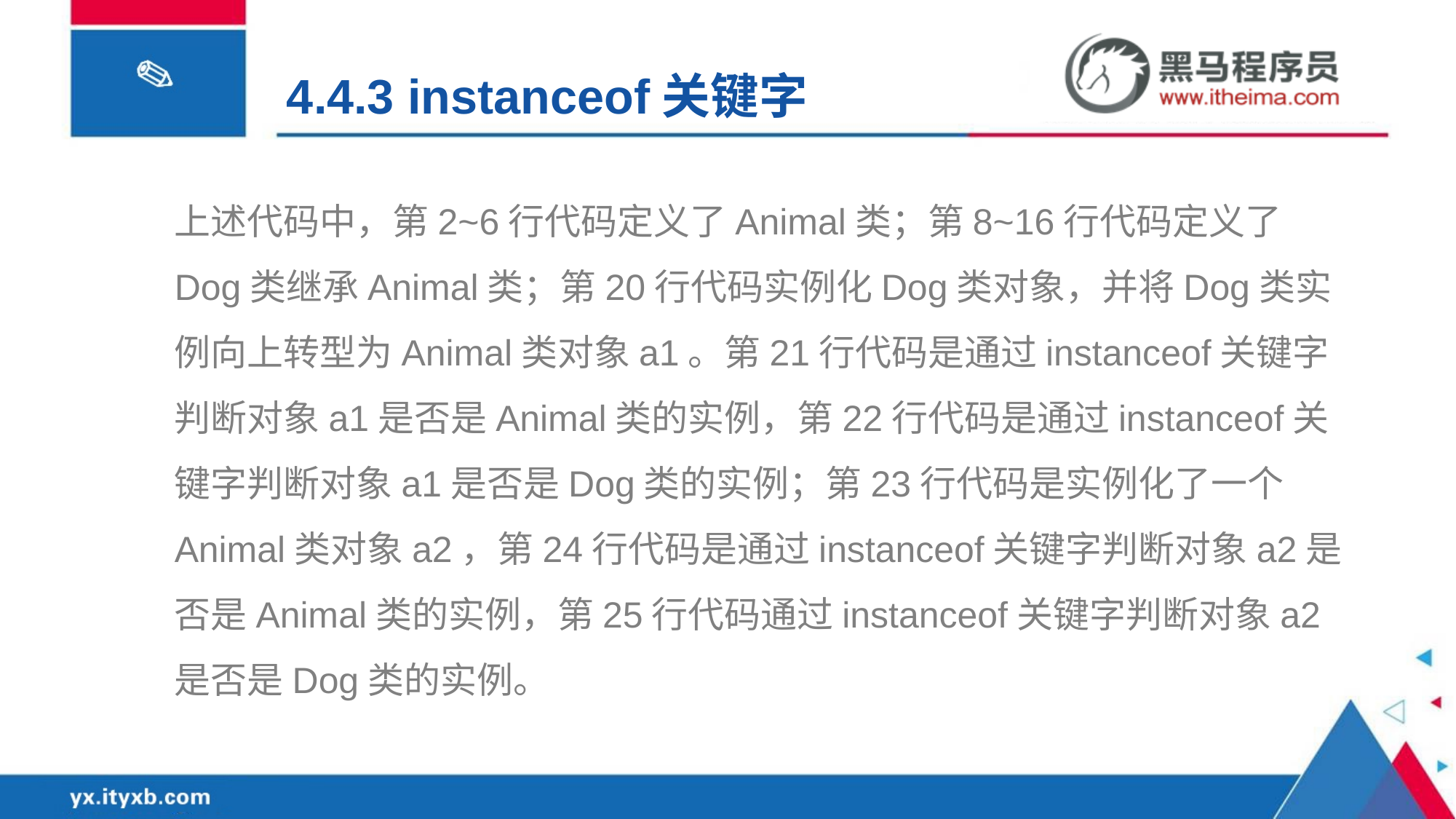

4.4.3 instanceof关键字
上述代码中，第2~6行代码定义了Animal类；第8~16行代码定义了Dog类继承Animal类；第20行代码实例化Dog类对象，并将Dog类实例向上转型为Animal类对象a1。第21行代码是通过instanceof关键字判断对象a1是否是Animal类的实例，第22行代码是通过instanceof关键字判断对象a1是否是Dog类的实例；第23行代码是实例化了一个Animal类对象a2，第24行代码是通过instanceof关键字判断对象a2是否是Animal类的实例，第25行代码通过instanceof关键字判断对象a2是否是Dog类的实例。